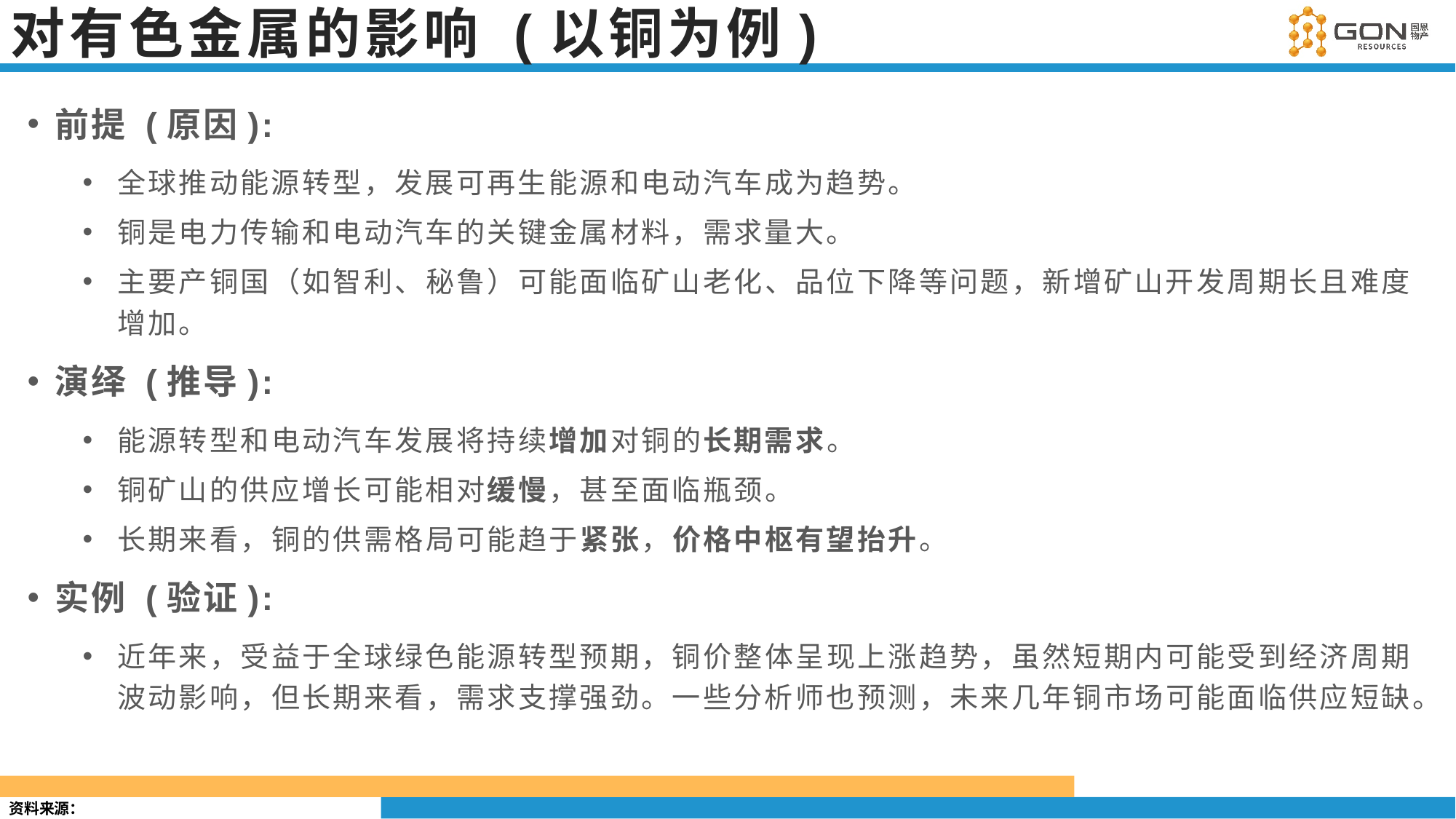

# 对有色金属的影响 (以铜为例)
前提 (原因):
全球推动能源转型，发展可再生能源和电动汽车成为趋势。
铜是电力传输和电动汽车的关键金属材料，需求量大。
主要产铜国（如智利、秘鲁）可能面临矿山老化、品位下降等问题，新增矿山开发周期长且难度增加。
演绎 (推导):
能源转型和电动汽车发展将持续增加对铜的长期需求。
铜矿山的供应增长可能相对缓慢，甚至面临瓶颈。
长期来看，铜的供需格局可能趋于紧张，价格中枢有望抬升。
实例 (验证):
近年来，受益于全球绿色能源转型预期，铜价整体呈现上涨趋势，虽然短期内可能受到经济周期波动影响，但长期来看，需求支撑强劲。一些分析师也预测，未来几年铜市场可能面临供应短缺。